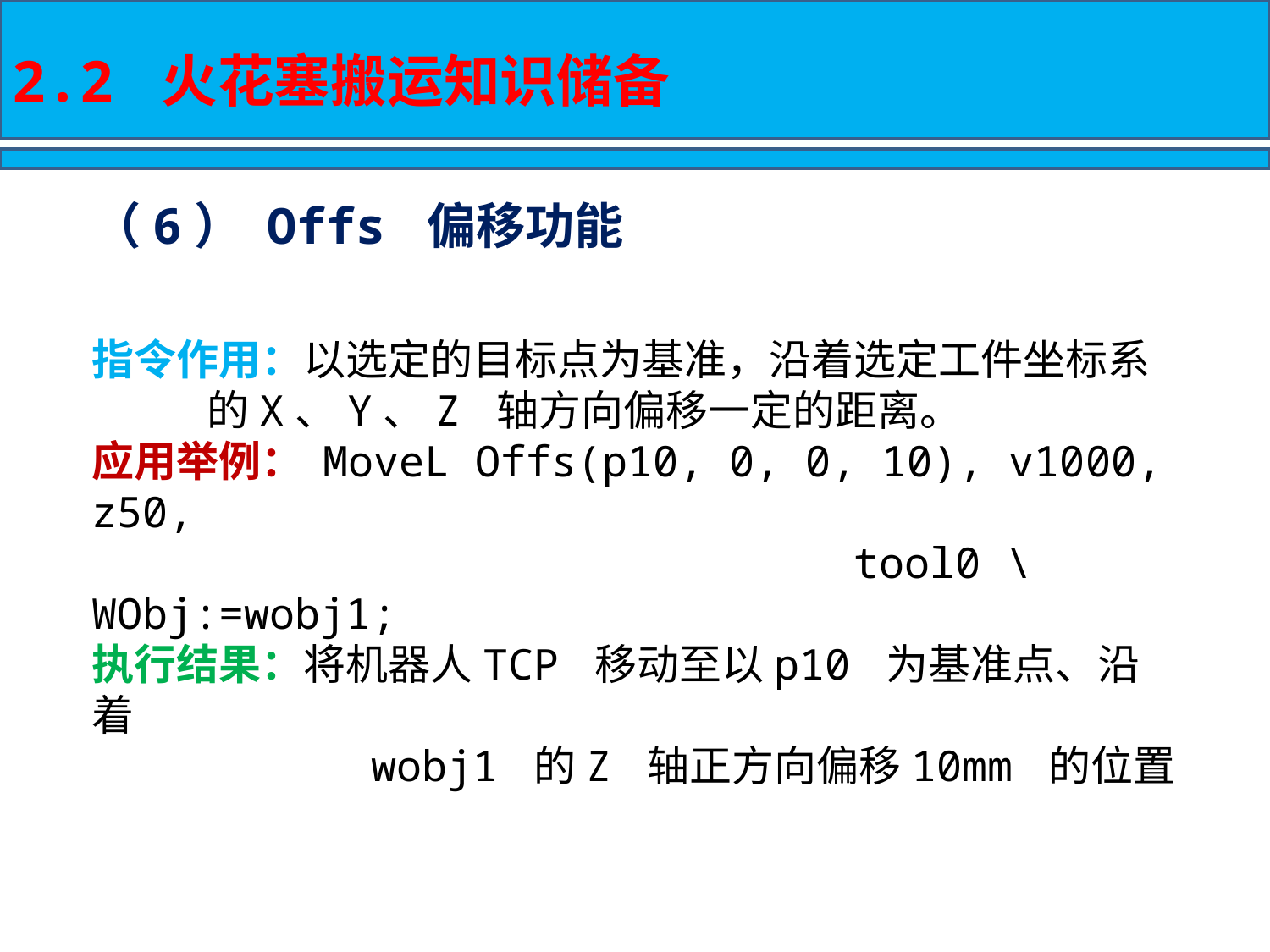

2.2 火花塞搬运知识储备

（6） Offs 偏移功能
指令作用：以选定的目标点为基准，沿着选定工件坐标系
           的X、Y、Z 轴方向偏移一定的距离。
应用举例： MoveL Offs(p10, 0, 0, 10), v1000, z50,
                              tool0 \WObj:=wobj1;
执行结果：将机器人TCP 移动至以p10 为基准点、沿着
           wobj1 的Z 轴正方向偏移10mm 的位置